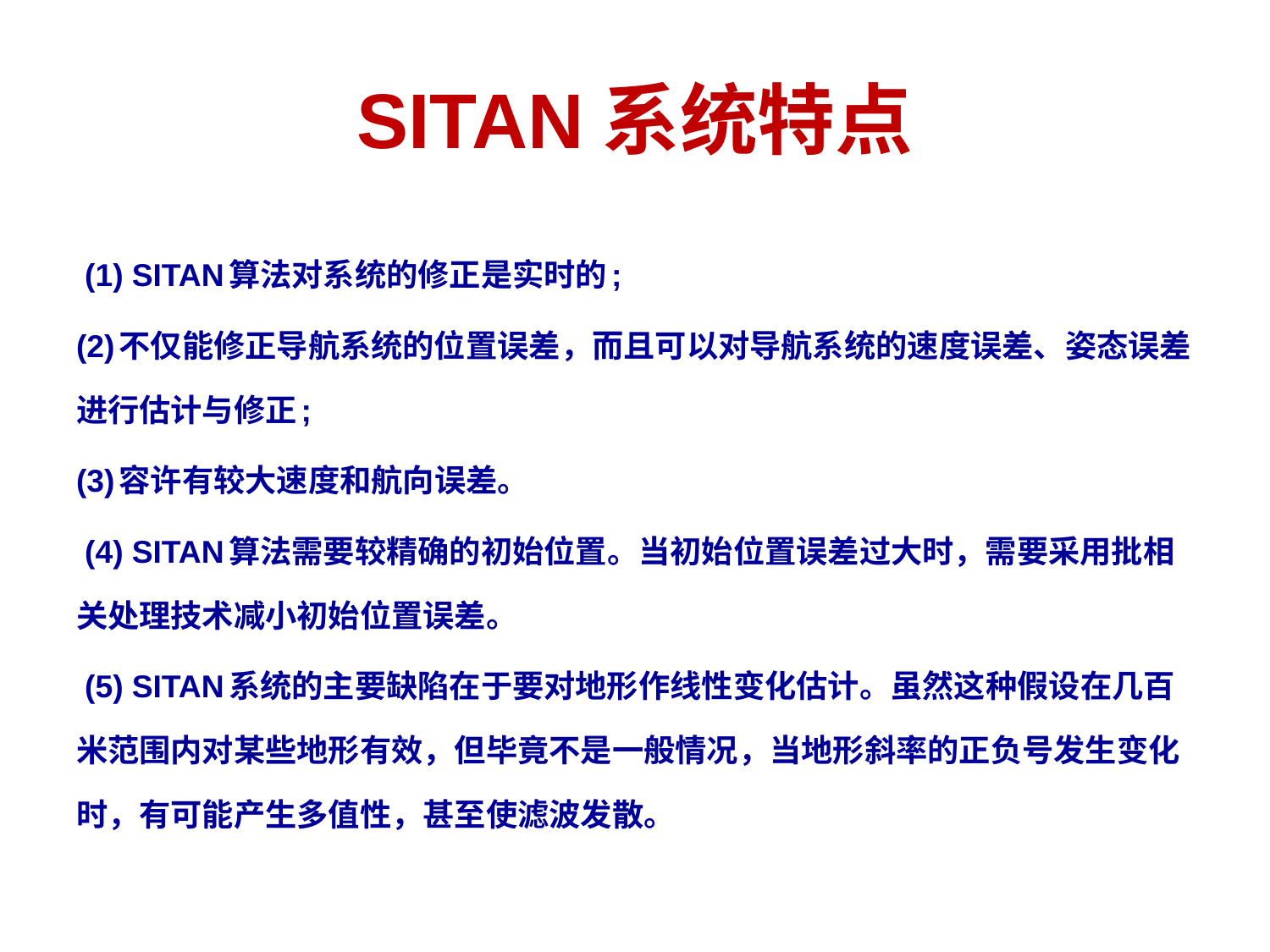

# SITAN系统特点
 (1) SITAN算法对系统的修正是实时的;
(2)不仅能修正导航系统的位置误差，而且可以对导航系统的速度误差、姿态误差进行估计与修正;
(3)容许有较大速度和航向误差。
 (4) SITAN算法需要较精确的初始位置。当初始位置误差过大时，需要采用批相关处理技术减小初始位置误差。
 (5) SITAN系统的主要缺陷在于要对地形作线性变化估计。虽然这种假设在几百米范围内对某些地形有效，但毕竟不是一般情况，当地形斜率的正负号发生变化时，有可能产生多值性，甚至使滤波发散。